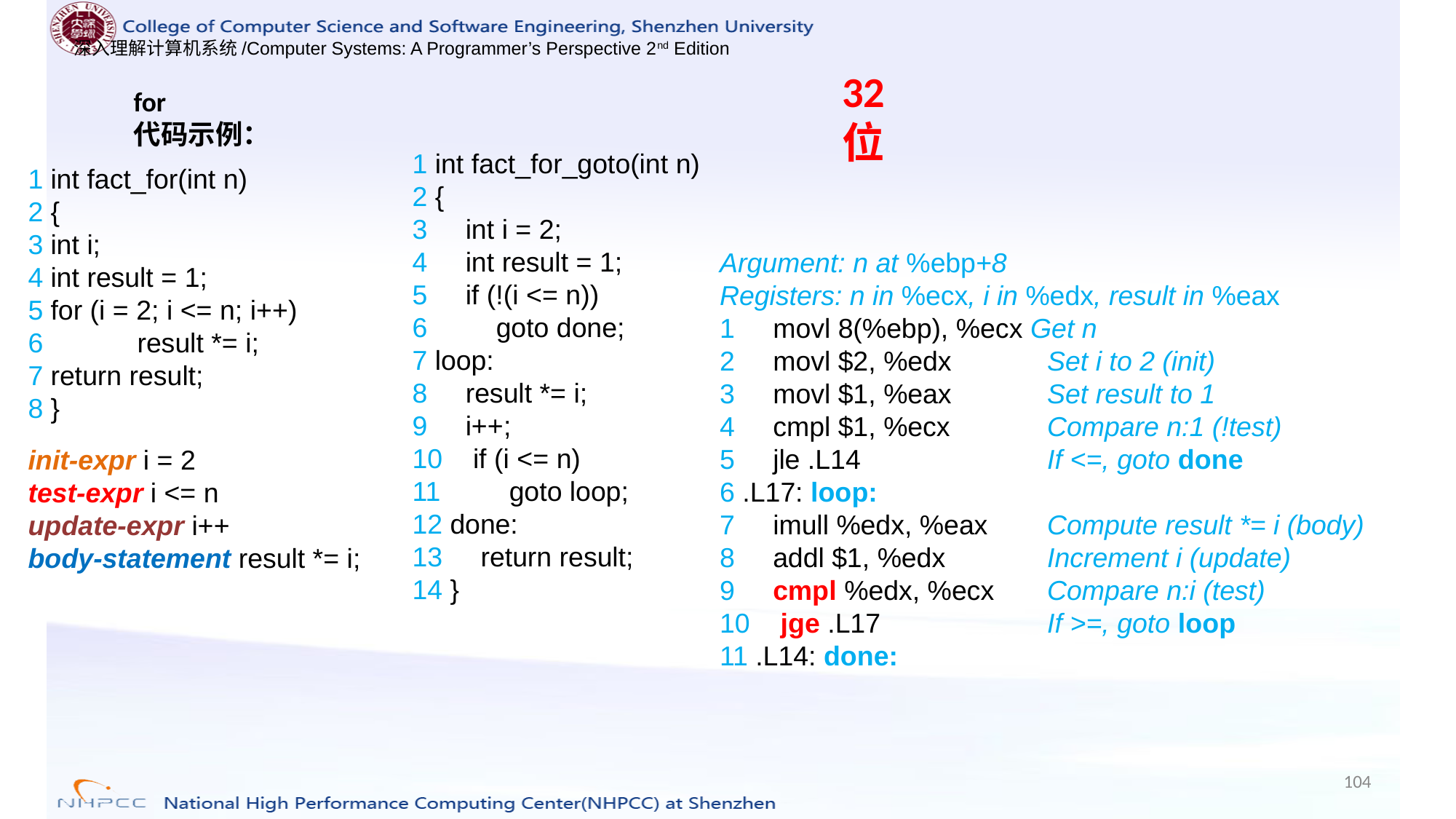

32位
for
代码示例：
1 int fact_for_goto(int n)
2 {
3     int i = 2;
4     int result = 1;
5     if (!(i <= n))
6         goto done;
7 loop:
8     result *= i;
9     i++;
10    if (i <= n)
11         goto loop;
12 done:
13     return result;
14 }

1 int fact_for(int n)
2 {
3 int i;
4 int result = 1;
5 for (i = 2; i <= n; i++)
6 	result *= i;
7 return result;
8 }
Argument: n at %ebp+8
Registers: n in %ecx, i in %edx, result in %eax
1     movl 8(%ebp), %ecx Get n
2     movl $2, %edx 	Set i to 2 (init)
3     movl $1, %eax 	Set result to 1
4     cmpl $1, %ecx 	Compare n:1 (!test)
5     jle .L14 		If <=, goto done
6 .L17: loop:
7     imull %edx, %eax 	Compute result *= i (body)
8     addl $1, %edx 	Increment i (update)
9     cmpl %edx, %ecx 	Compare n:i (test)
10    jge .L17 		If >=, goto loop
11 .L14: done:
init-expr i = 2
test-expr i <= n
update-expr i++
body-statement result *= i;
104